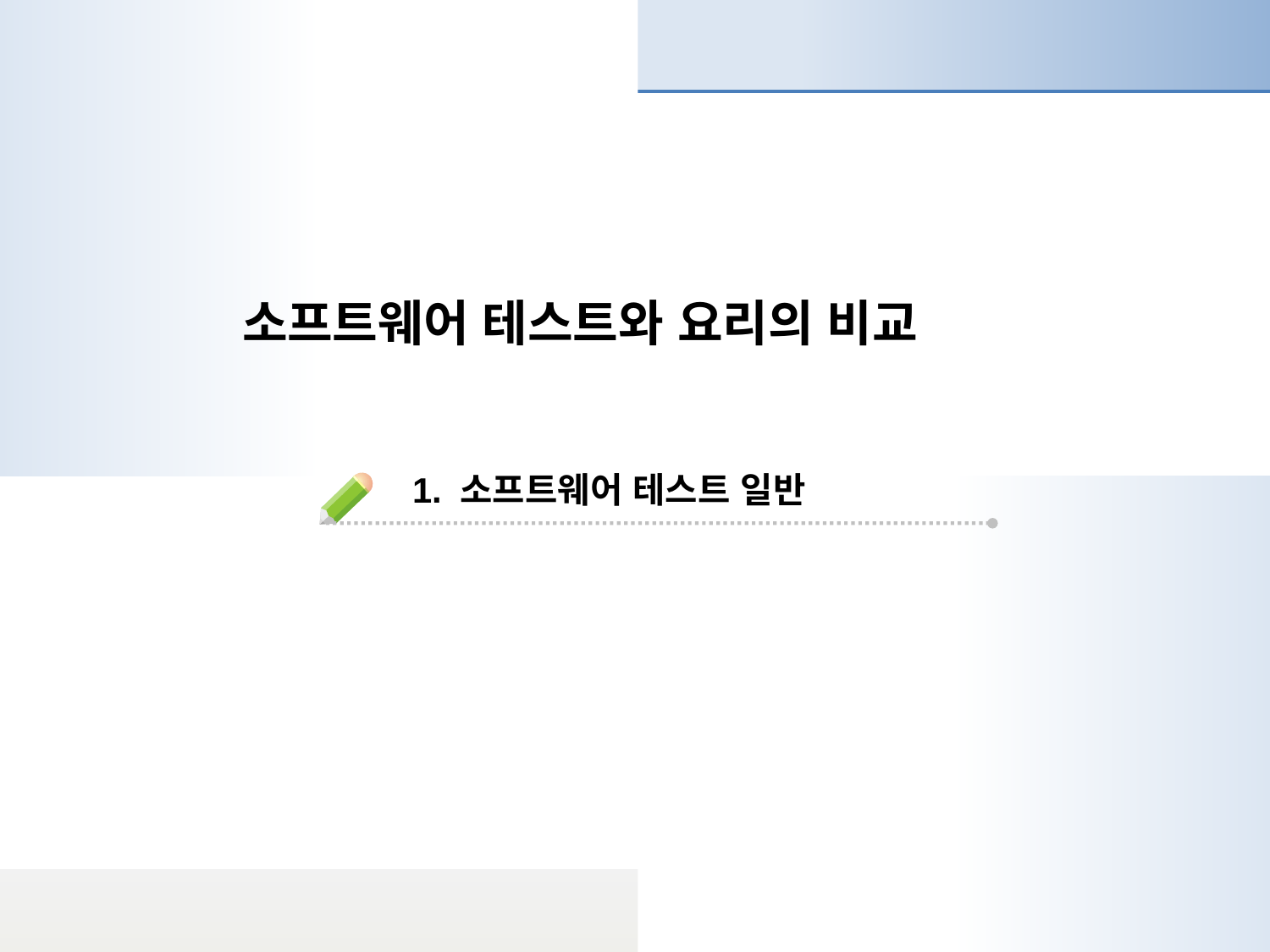

소프트웨어 테스트와 요리의 비교
1. 소프트웨어 테스트 일반